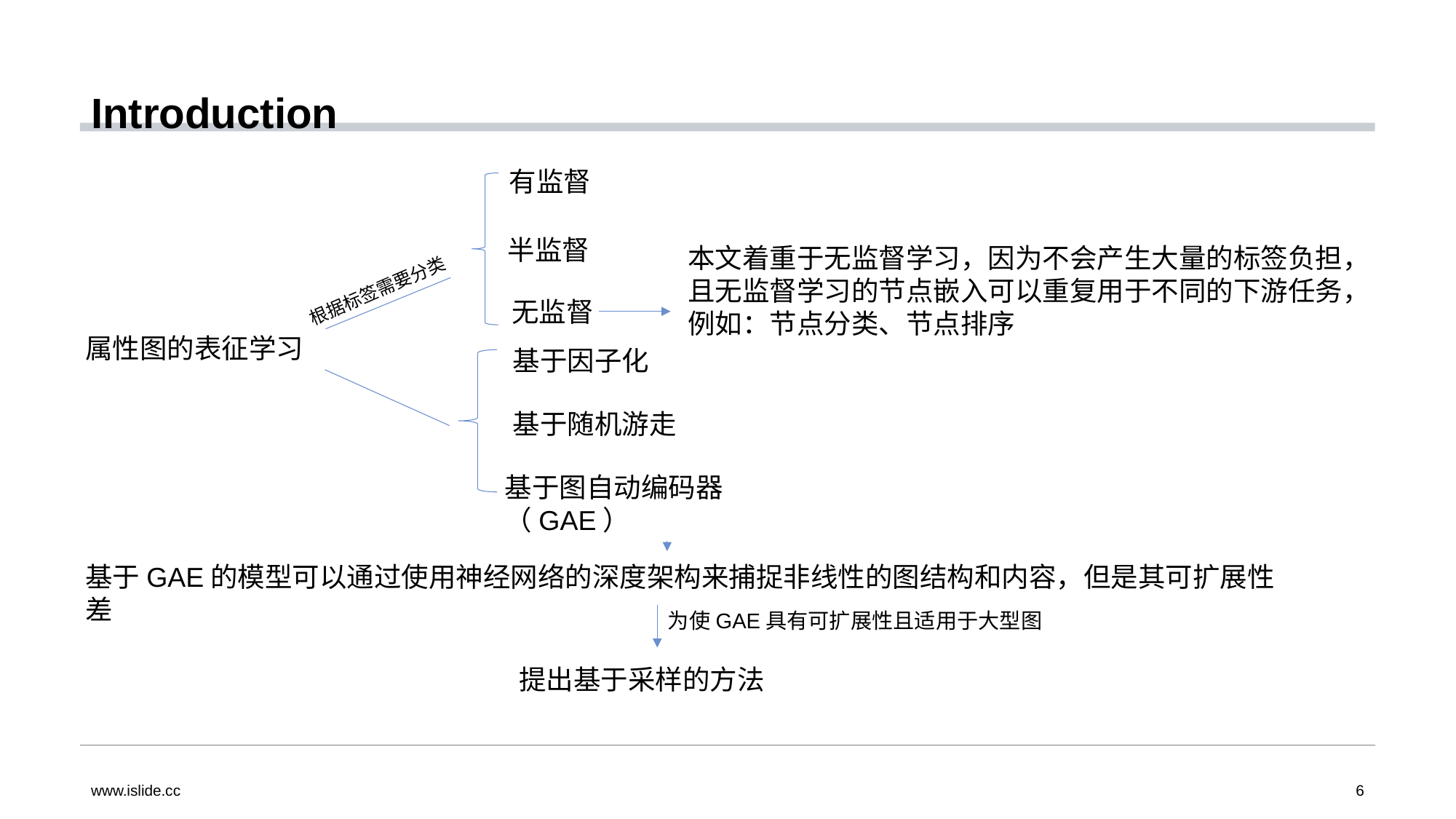

# Introduction
有监督

半监督
本文着重于无监督学习，因为不会产生大量的标签负担，且无监督学习的节点嵌入可以重复用于不同的下游任务，例如：节点分类、节点排序
根据标签需要分类
无监督
属性图的表征学习
基于因子化

基于随机游走
基于图自动编码器（GAE）
基于GAE的模型可以通过使用神经网络的深度架构来捕捉非线性的图结构和内容，但是其可扩展性差
为使GAE具有可扩展性且适用于大型图
提出基于采样的方法
www.islide.cc
6